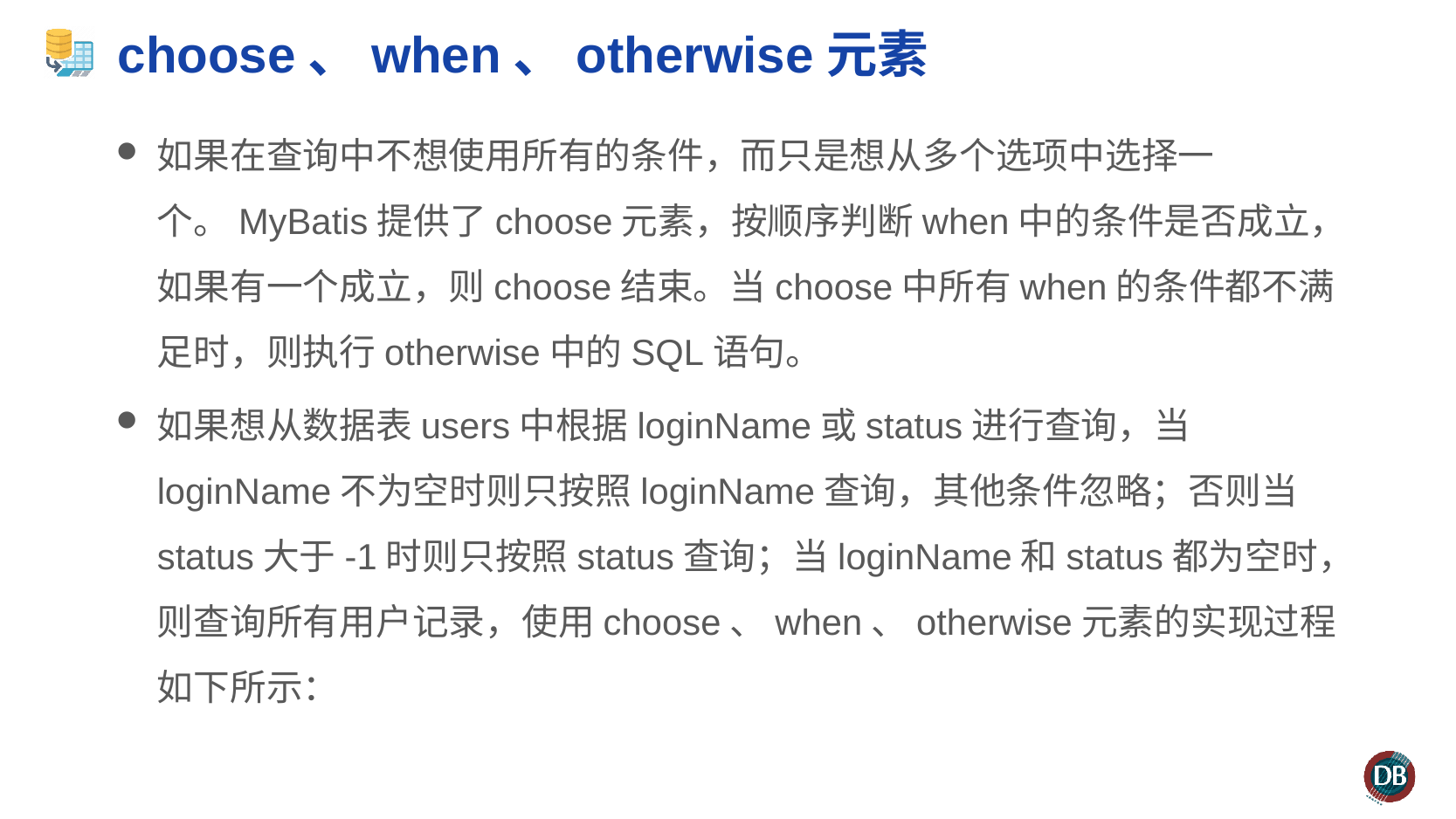

# choose、when、otherwise元素
如果在查询中不想使用所有的条件，而只是想从多个选项中选择一个。MyBatis提供了choose元素，按顺序判断when中的条件是否成立，如果有一个成立，则choose结束。当choose中所有when的条件都不满足时，则执行otherwise中的SQL语句。
如果想从数据表users中根据loginName或status进行查询，当loginName不为空时则只按照loginName查询，其他条件忽略；否则当status大于-1时则只按照status查询；当loginName和status都为空时，则查询所有用户记录，使用choose、when、otherwise元素的实现过程如下所示：